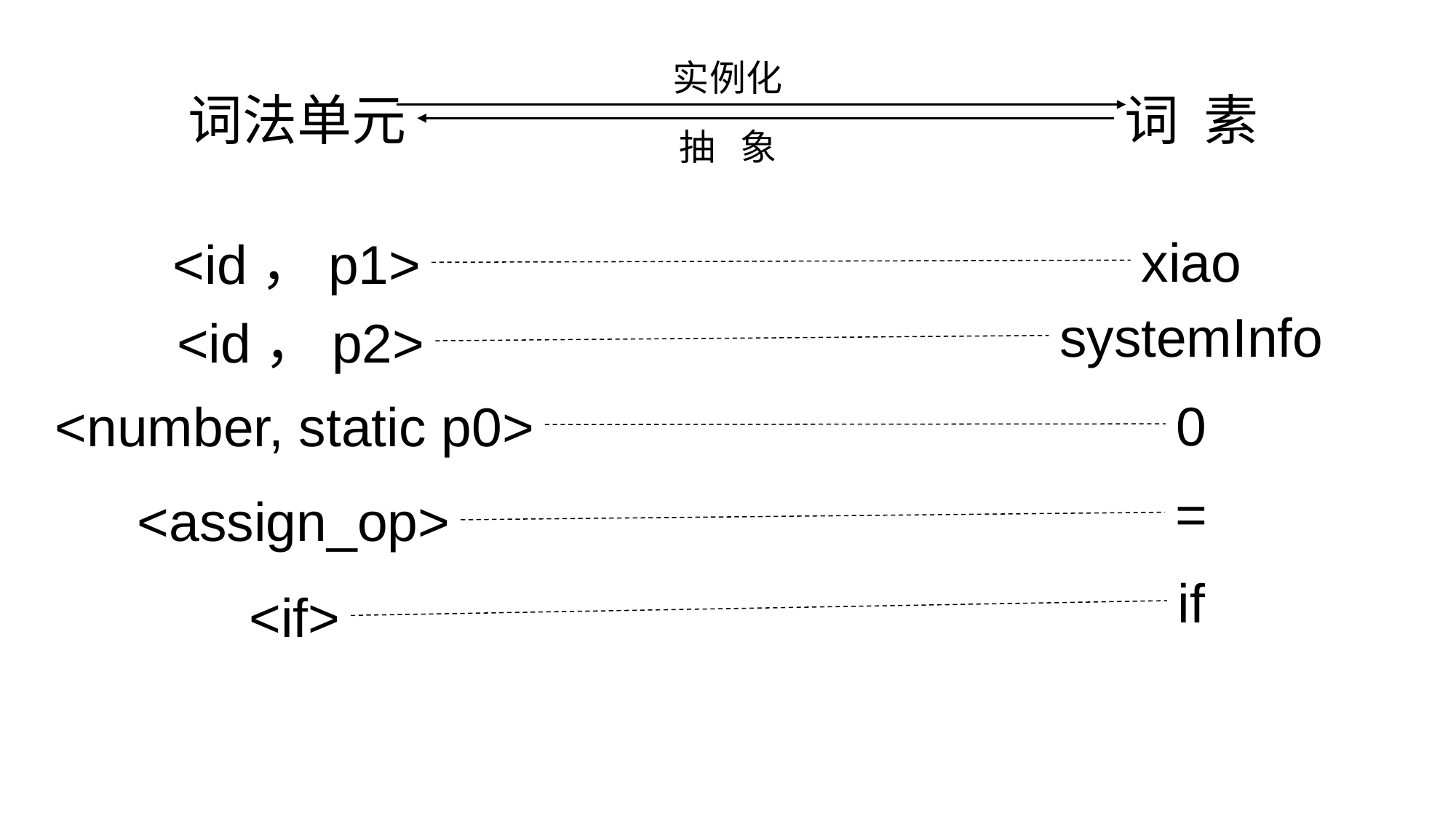

实例化
词  素
词法单元
抽   象
xiao
<id，p1>
systemInfo
<id，p2>
0
<number, static p0>
=
<assign_op>
if
<if>